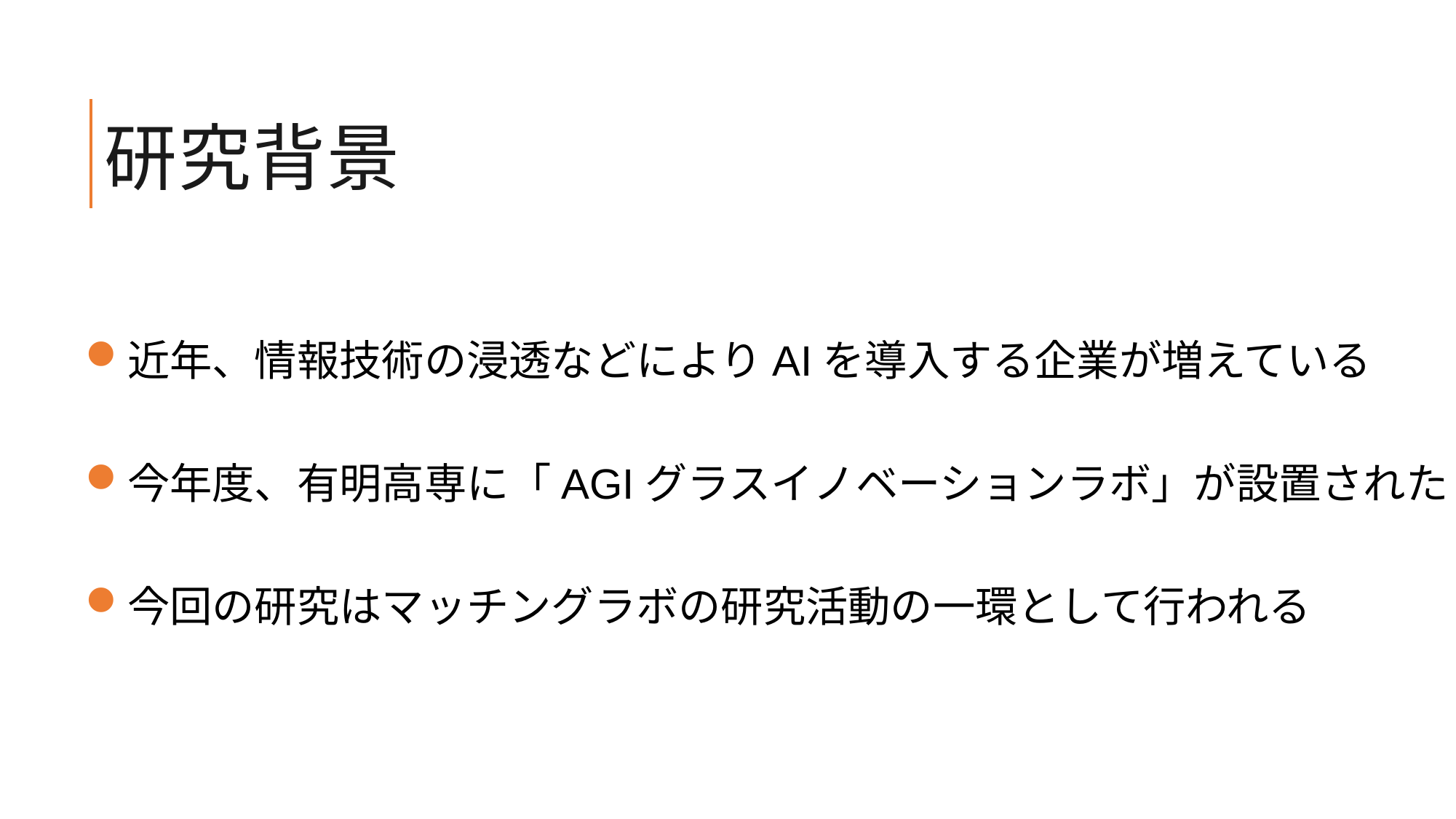

# 研究背景
近年、情報技術の浸透などによりAIを導入する企業が増えている
今年度、有明高専に「AGIグラスイノベーションラボ」が設置された
今回の研究はマッチングラボの研究活動の一環として行われる